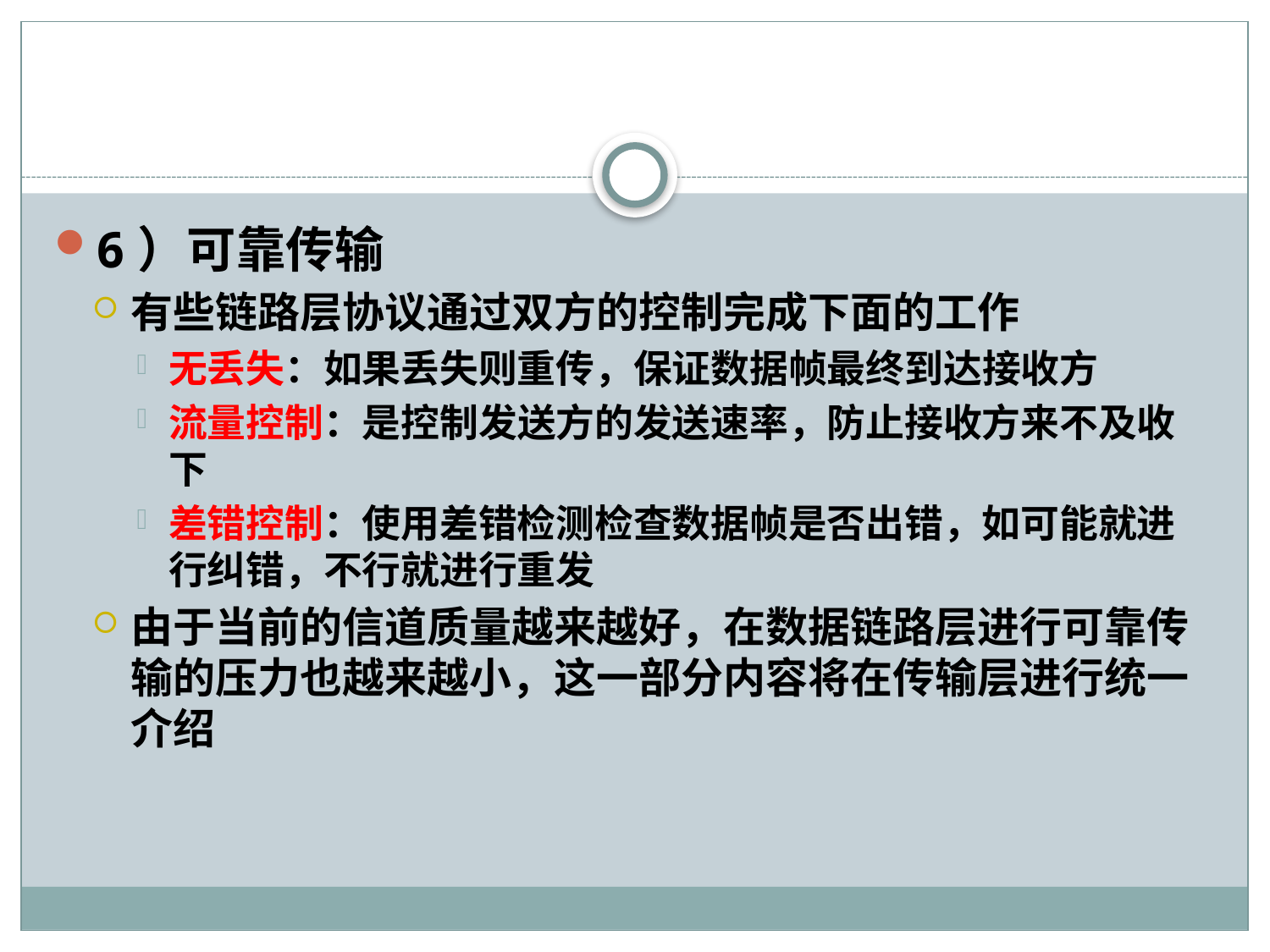

#
6）可靠传输
有些链路层协议通过双方的控制完成下面的工作
无丢失：如果丢失则重传，保证数据帧最终到达接收方
流量控制：是控制发送方的发送速率，防止接收方来不及收下
差错控制：使用差错检测检查数据帧是否出错，如可能就进行纠错，不行就进行重发
由于当前的信道质量越来越好，在数据链路层进行可靠传输的压力也越来越小，这一部分内容将在传输层进行统一介绍